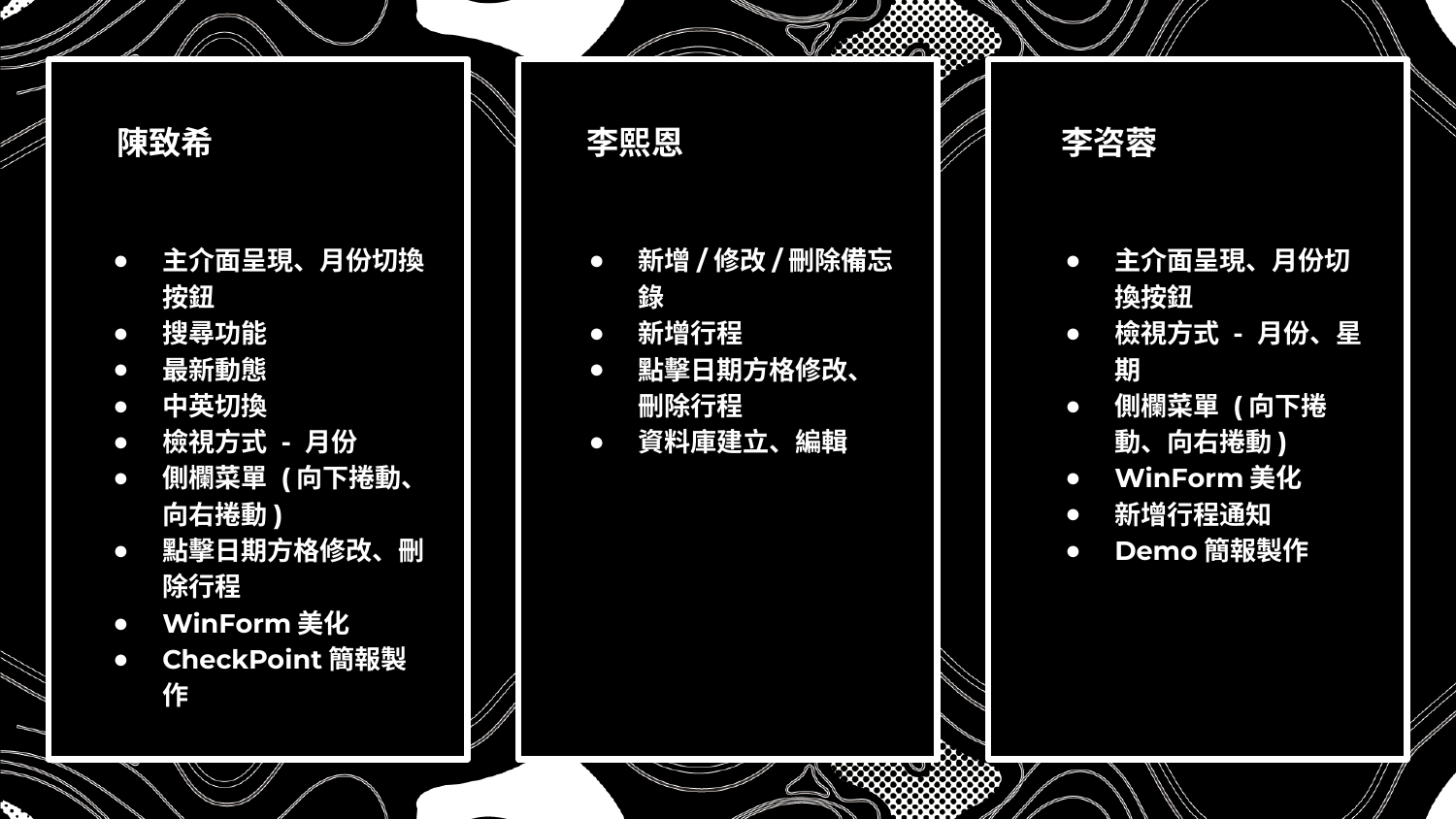

陳致希
李熙恩
李咨蓉
主介面呈現、月份切換按鈕
搜尋功能
最新動態
中英切換
檢視方式 - 月份
側欄菜單 (向下捲動、向右捲動)
點擊日期方格修改、刪除行程
WinForm美化
CheckPoint簡報製作
新增/修改/刪除備忘錄
新增行程
點擊日期方格修改、刪除行程
資料庫建立、編輯
主介面呈現、月份切換按鈕
檢視方式 - 月份、星期
側欄菜單 (向下捲動、向右捲動)
WinForm美化
新增行程通知
Demo簡報製作